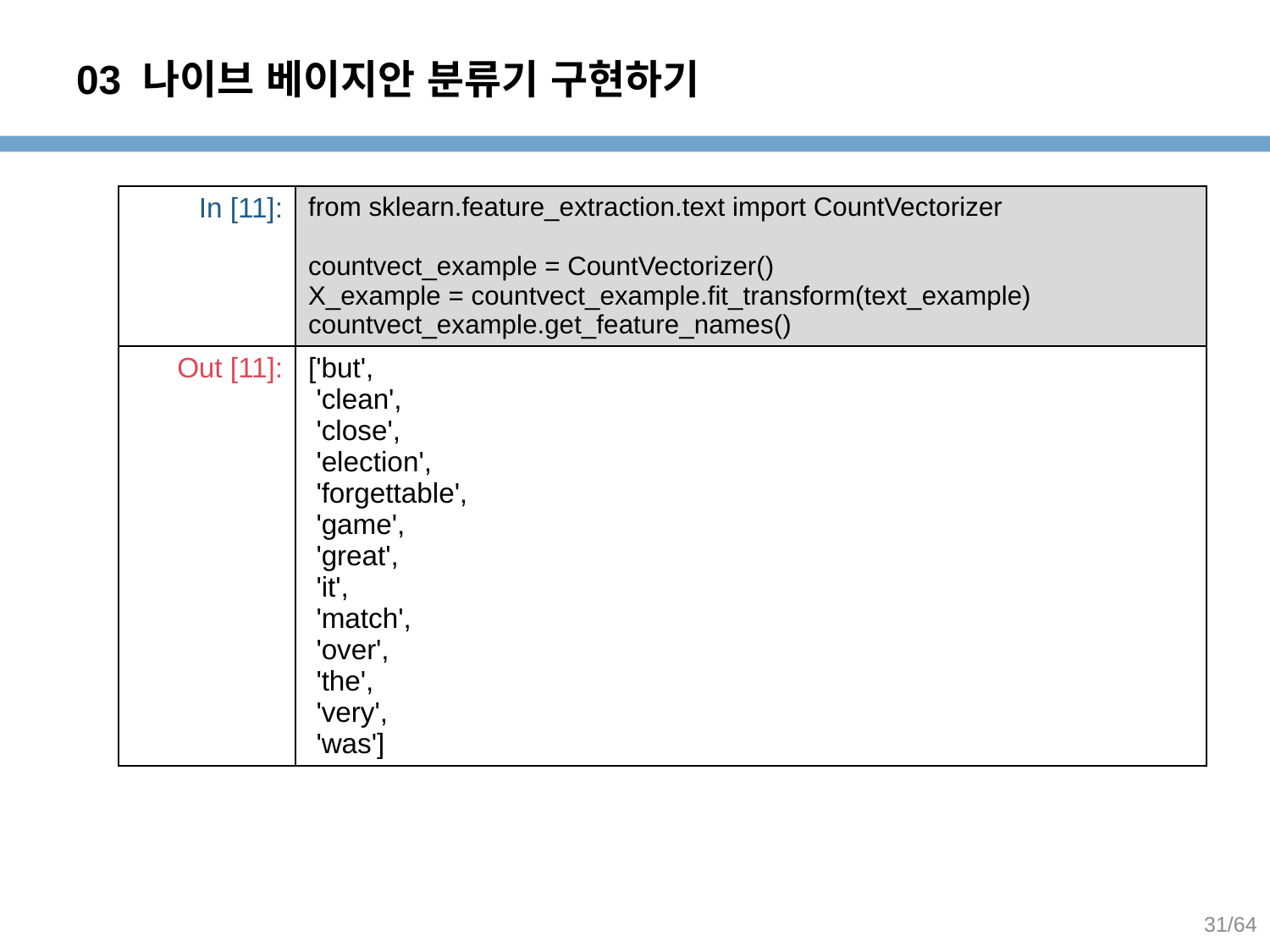

# 03 나이브 베이지안 분류기 구현하기

| In [11]: | from sklearn.feature\_extraction.text import CountVectorizer countvect\_example = CountVectorizer() X\_example = countvect\_example.fit\_transform(text\_example) countvect\_example.get\_feature\_names() |
| --- | --- |
| Out [11]: | ['but', 'clean', 'close', 'election', 'forgettable', 'game', 'great', 'it', 'match', 'over', 'the', 'very', 'was'] |
31/64